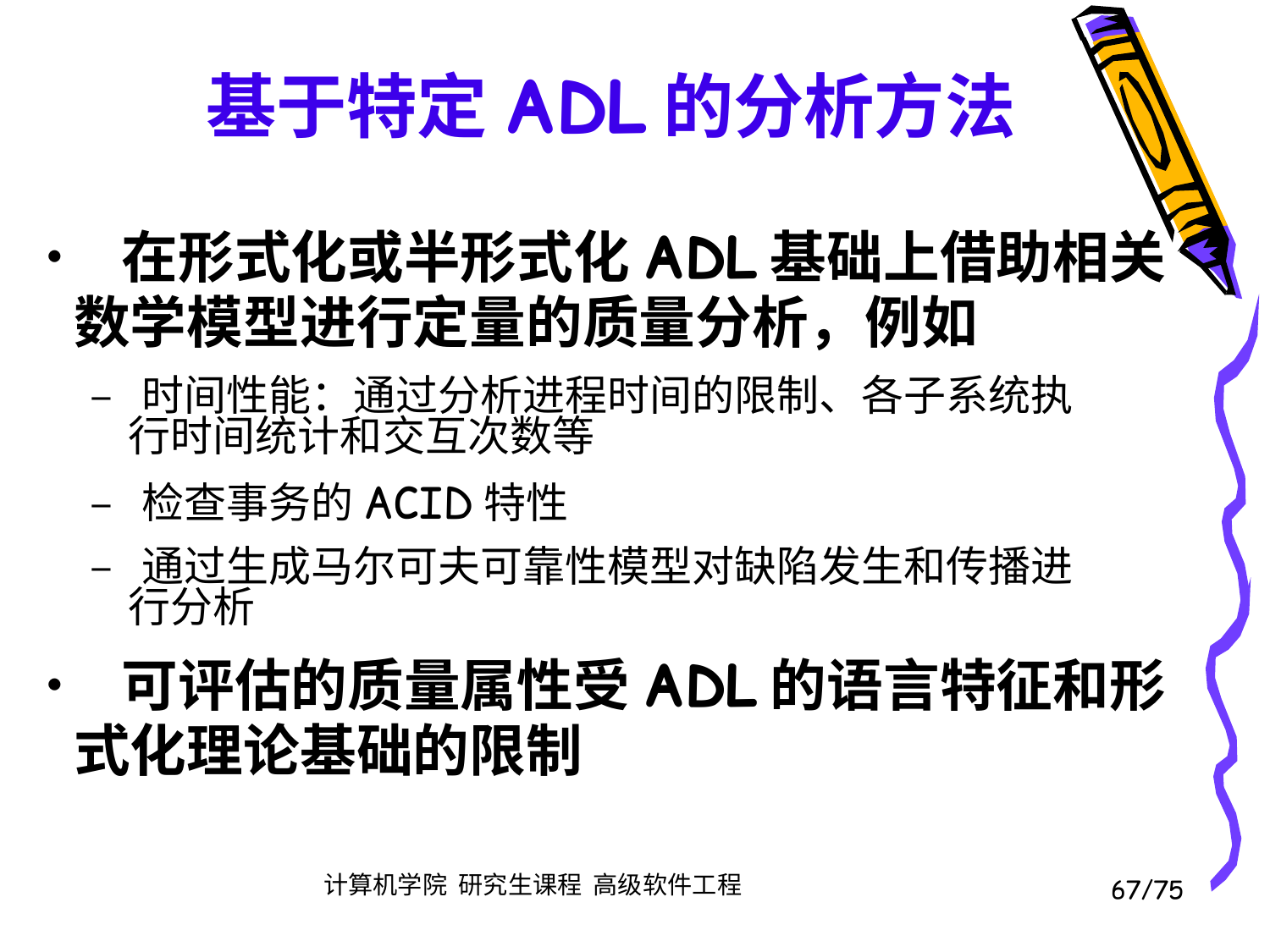

基于特定ADL的分析方法

•  在形式化或半形式化ADL基础上借助相关
	数学模型进行定量的质量分析，例如
		–  时间性能：通过分析进程时间的限制、各子系统执
			行时间统计和交互次数等
		–  检查事务的ACID特性
		–  通过生成马尔可夫可靠性模型对缺陷发生和传播进
			行分析
•  可评估的质量属性受ADL的语言特征和形
	式化理论基础的限制

67/75
计算机学院  研究生课程  高级软件工程